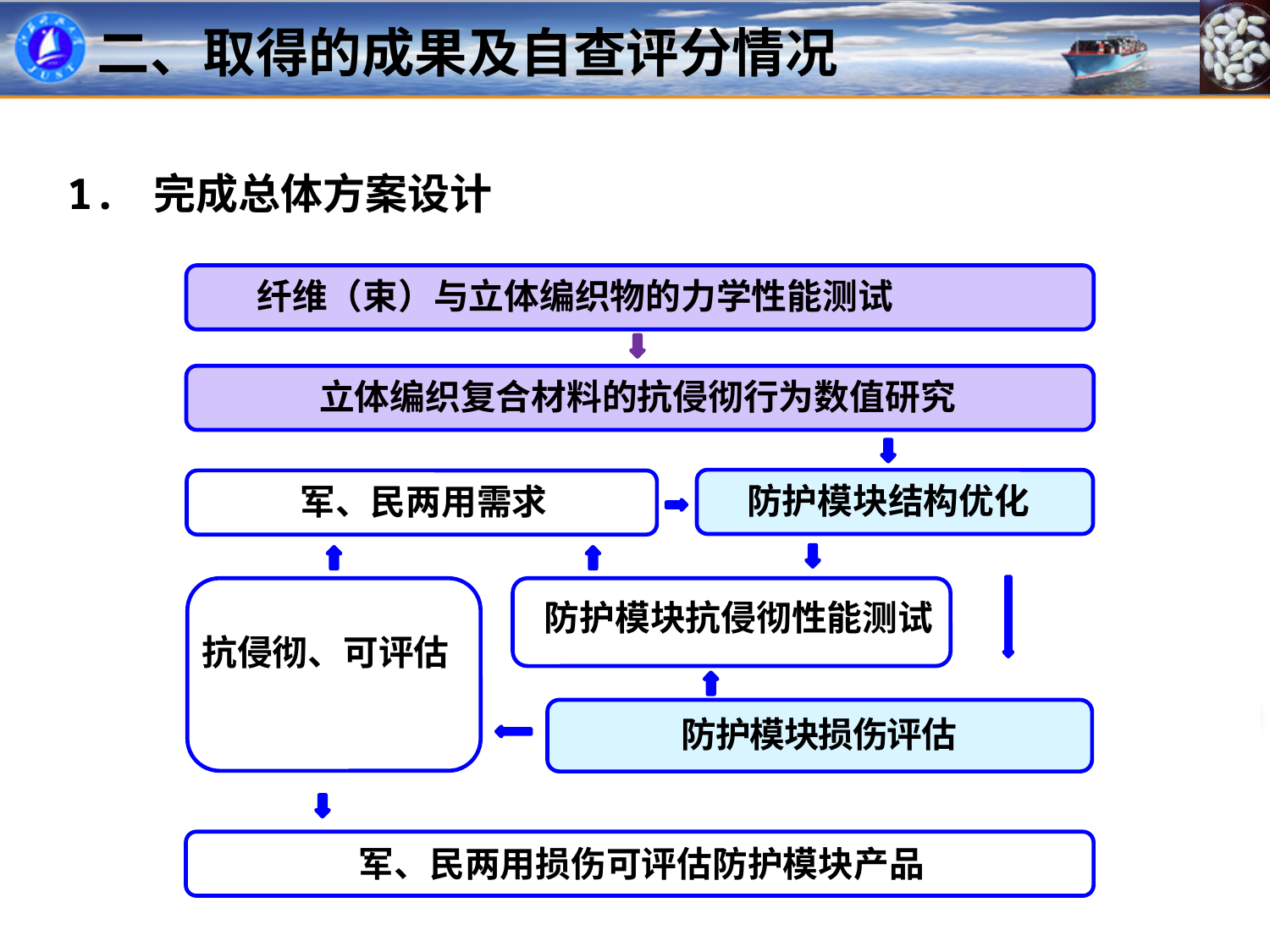

二、取得的成果及自查评分情况
1. 完成总体方案设计

纤维（束）与立体编织物的力学性能测试

立体编织复合材料的抗侵彻行为数值研究

防护模块结构优化
军、民两用需求

防护模块抗侵彻性能测试

抗侵彻、可评估

防护模块损伤评估

军、民两用损伤可评估防护模块产品